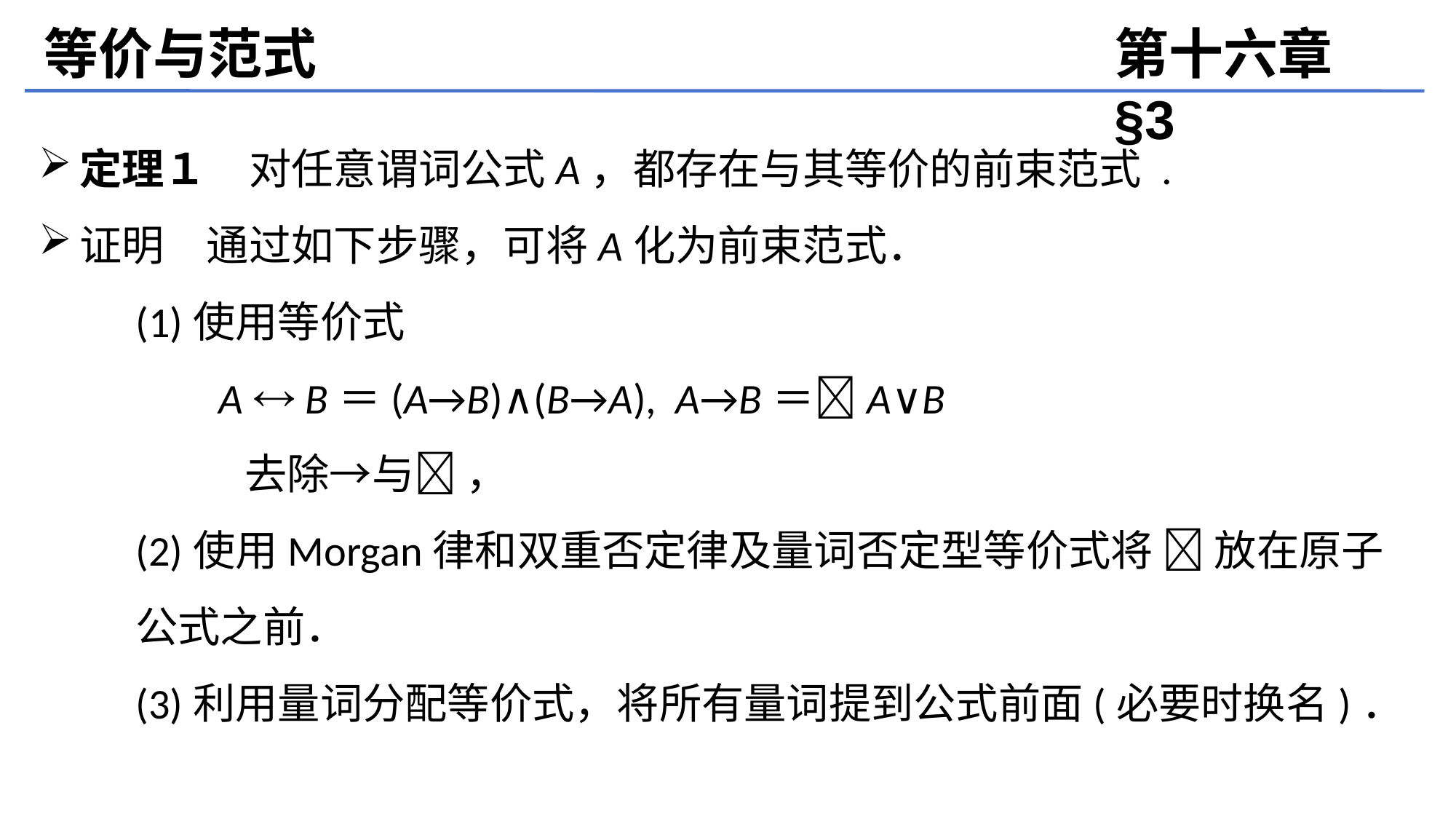

等价与范式
第十六章 §3
定理１　对任意谓词公式A，都存在与其等价的前束范式 .
证明　通过如下步骤，可将A化为前束范式．
	(1)使用等价式
　　　　A ↔ B＝(A→B)∧(B→A),  A→B＝¬A∨B
		去除→与↔ ，
	(2)使用Morgan律和双重否定律及量词否定型等价式将 ¬ 放在原子公式之前．
	(3)利用量词分配等价式，将所有量词提到公式前面(必要时换名)．